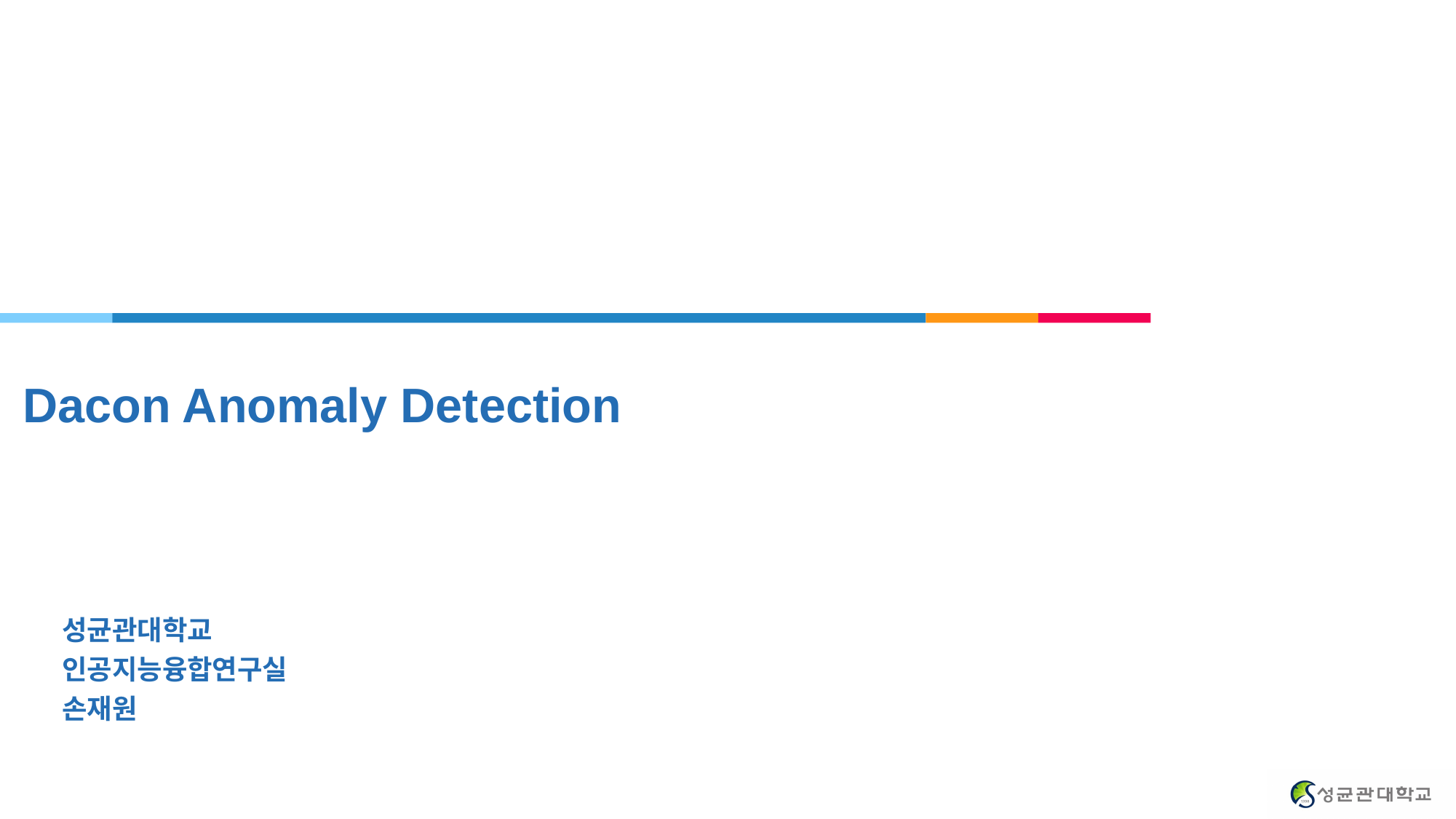

# Dacon Anomaly Detection
성균관대학교
인공지능융합연구실
손재원